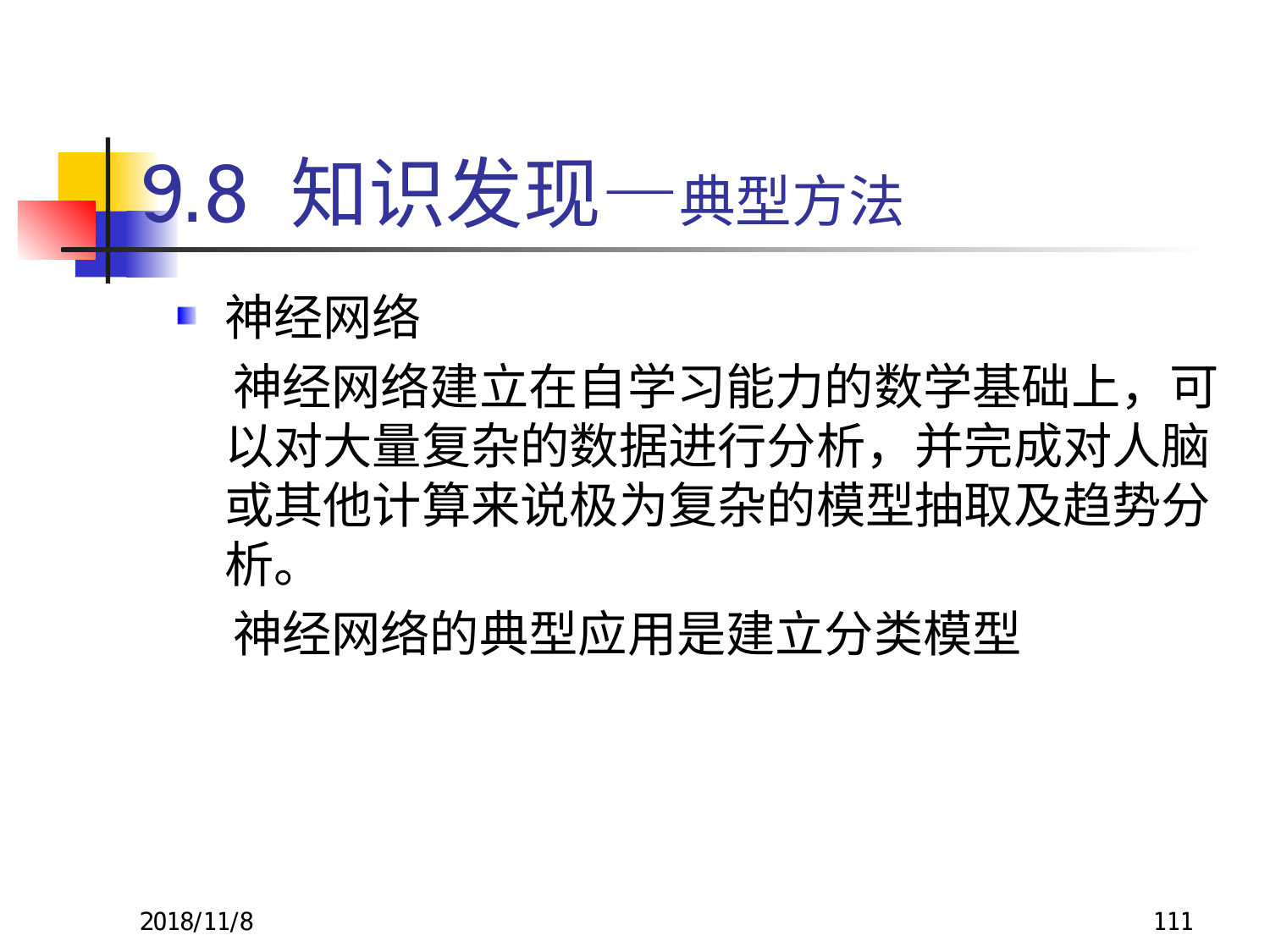

# 9.8 知识发现—典型方法
神经网络
    神经网络建立在自学习能力的数学基础上，可以对大量复杂的数据进行分析，并完成对人脑或其他计算来说极为复杂的模型抽取及趋势分析。
    神经网络的典型应用是建立分类模型

2018/11/8
111